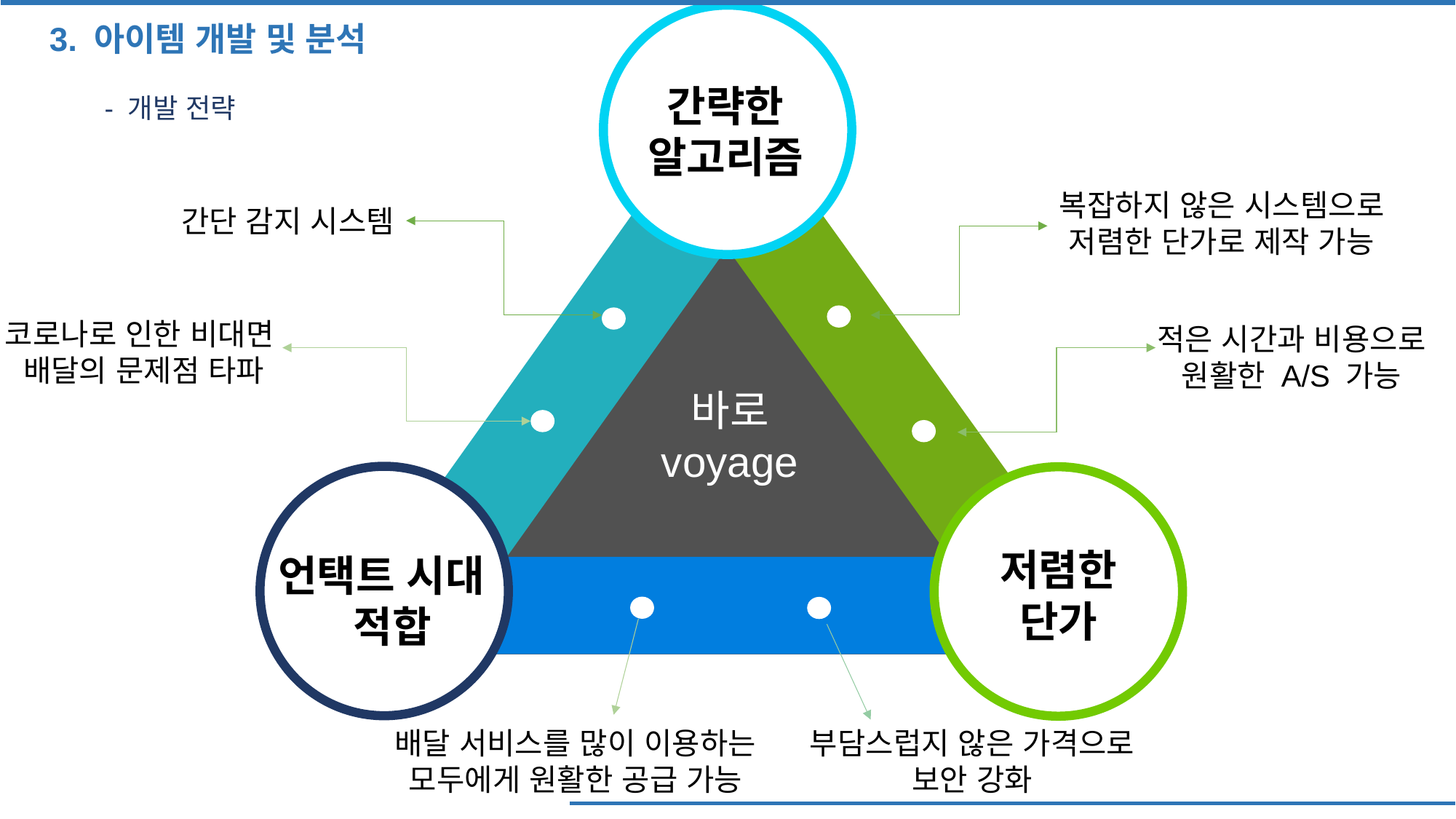

3. 아이템 개발 및 분석

간략한 알고리즘

- 개발 전략

복잡하지 않은 시스템으로
저렴한 단가로 제작 가능
간단 감지 시스템

코로나로 인한 비대면
배달의 문제점 타파
적은 시간과 비용으로
원활한 A/S 가능

바로
voyage

저렴한 단가
언택트 시대
 적합

배달 서비스를 많이 이용하는
모두에게 원활한 공급 가능
부담스럽지 않은 가격으로
보안 강화